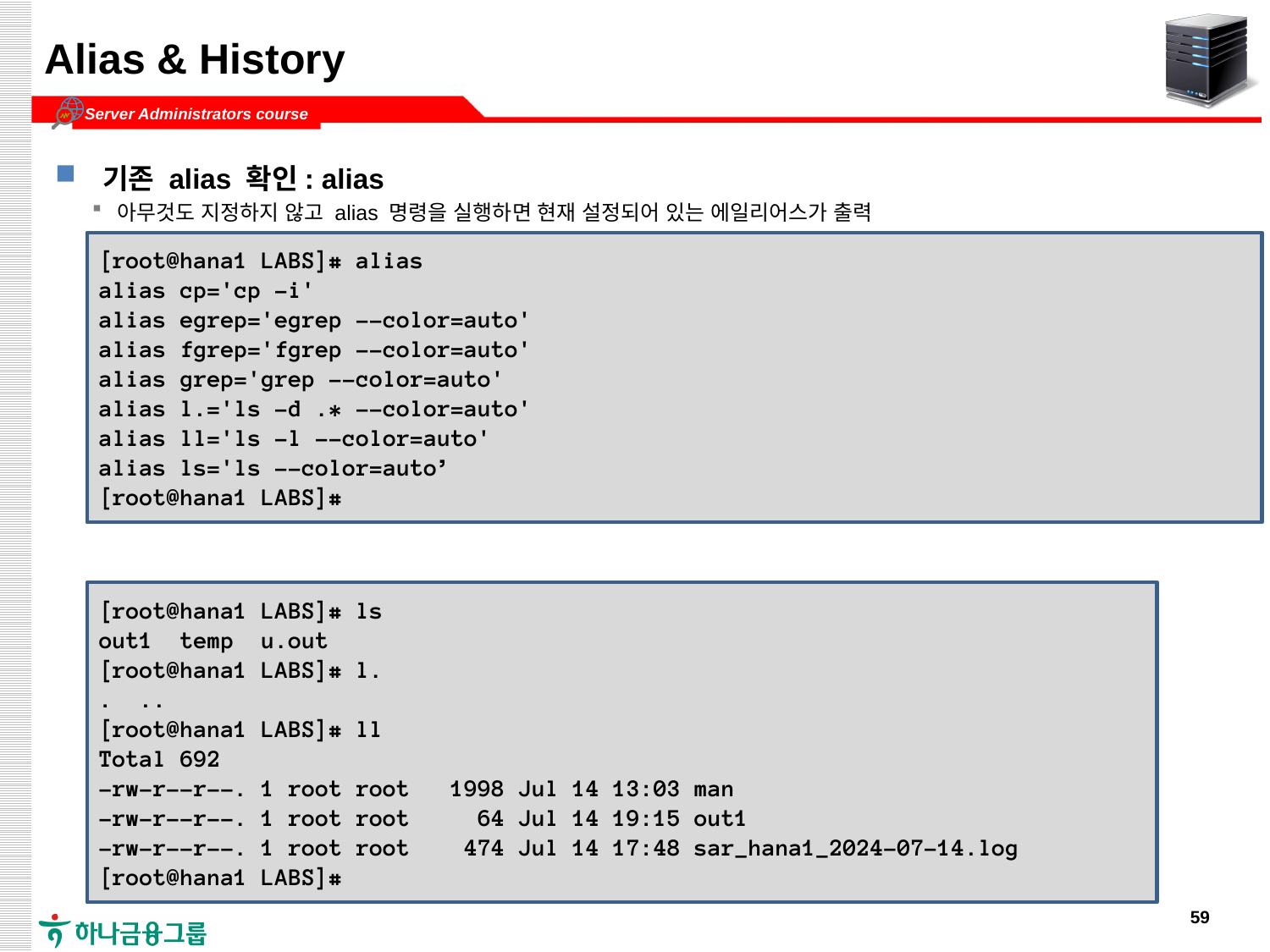

# Alias & History
기존 alias 확인: alias
아무것도 지정하지 않고 alias 명령을 실행하면 현재 설정되어 있는 에일리어스가 출력

에일리어스 실행 예

[root@hana1 LABS]# alias
alias cp='cp -i'
alias egrep='egrep --color=auto'
alias fgrep='fgrep --color=auto'
alias grep='grep --color=auto'
alias l.='ls -d .* --color=auto'
alias ll='ls -l --color=auto'
alias ls='ls --color=auto’
[root@hana1 LABS]#
[root@hana1 LABS]# ls
out1  temp  u.out
[root@hana1 LABS]# l.
.  ..
[root@hana1 LABS]# ll
Total 692
-rw-r--r--. 1 root root   1998 Jul 14 13:03 man
-rw-r--r--. 1 root root     64 Jul 14 19:15 out1
-rw-r--r--. 1 root root    474 Jul 14 17:48 sar_hana1_2024-07-14.log
[root@hana1 LABS]#